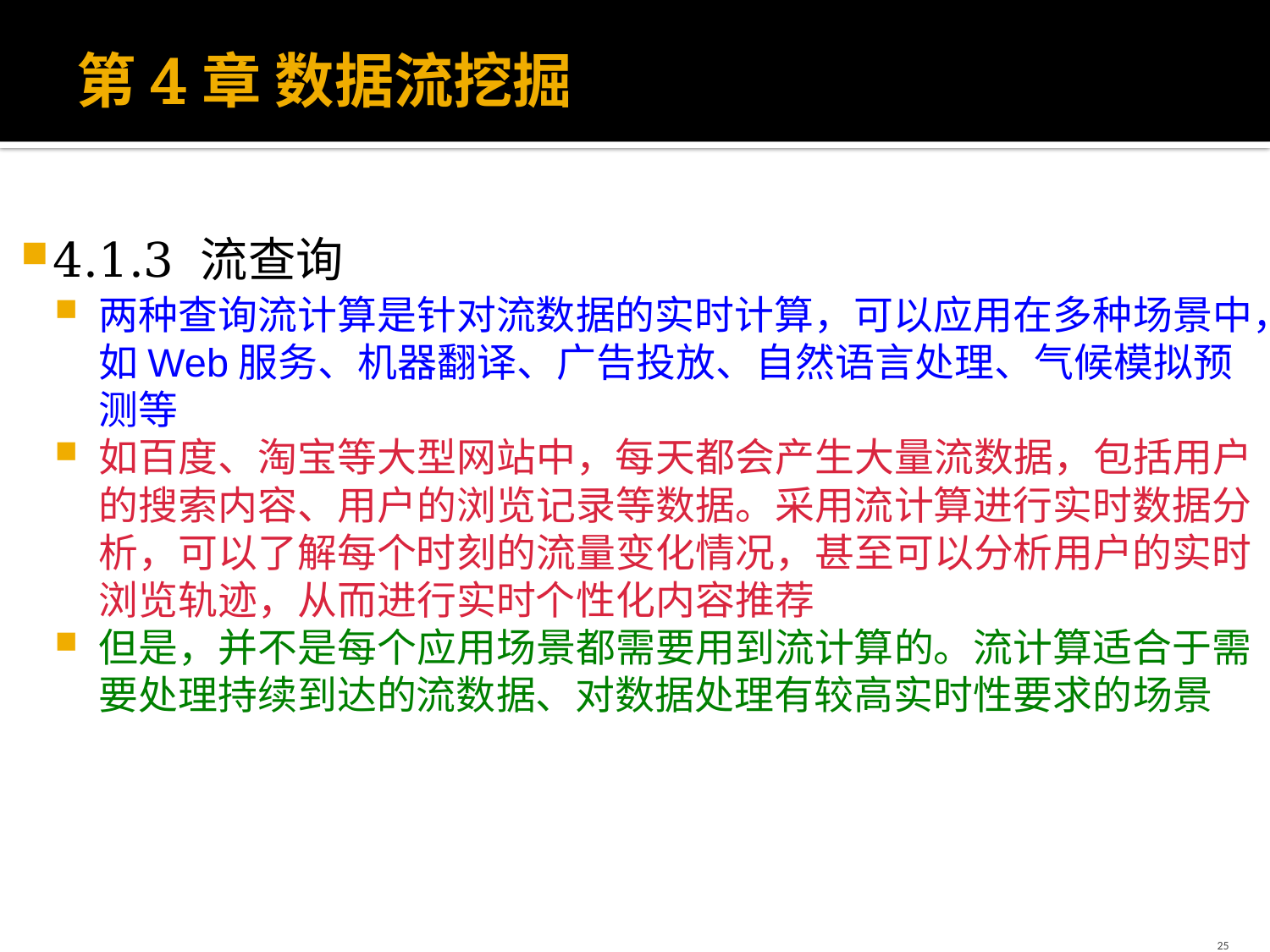

# 第4章 数据流挖掘
4.1.3 流查询

两种查询流计算是针对流数据的实时计算，可以应用在多种场景中，如Web服务、机器翻译、广告投放、自然语言处理、气候模拟预测等
如百度、淘宝等大型网站中，每天都会产生大量流数据，包括用户的搜索内容、用户的浏览记录等数据。采用流计算进行实时数据分析，可以了解每个时刻的流量变化情况，甚至可以分析用户的实时浏览轨迹，从而进行实时个性化内容推荐
但是，并不是每个应用场景都需要用到流计算的。流计算适合于需要处理持续到达的流数据、对数据处理有较高实时性要求的场景
25